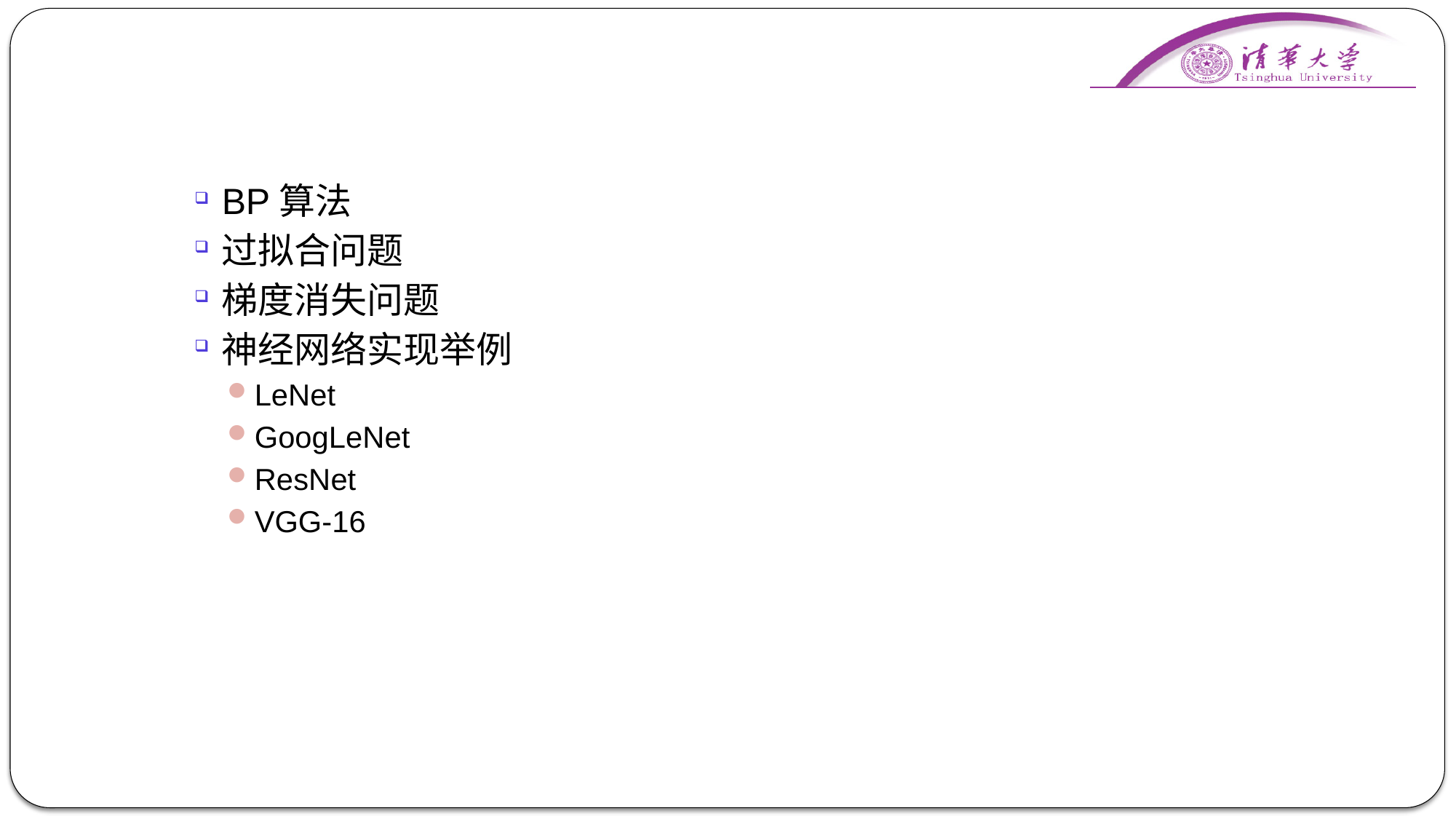

#
BP算法
过拟合问题
梯度消失问题
神经网络实现举例
LeNet
GoogLeNet
ResNet
VGG-16